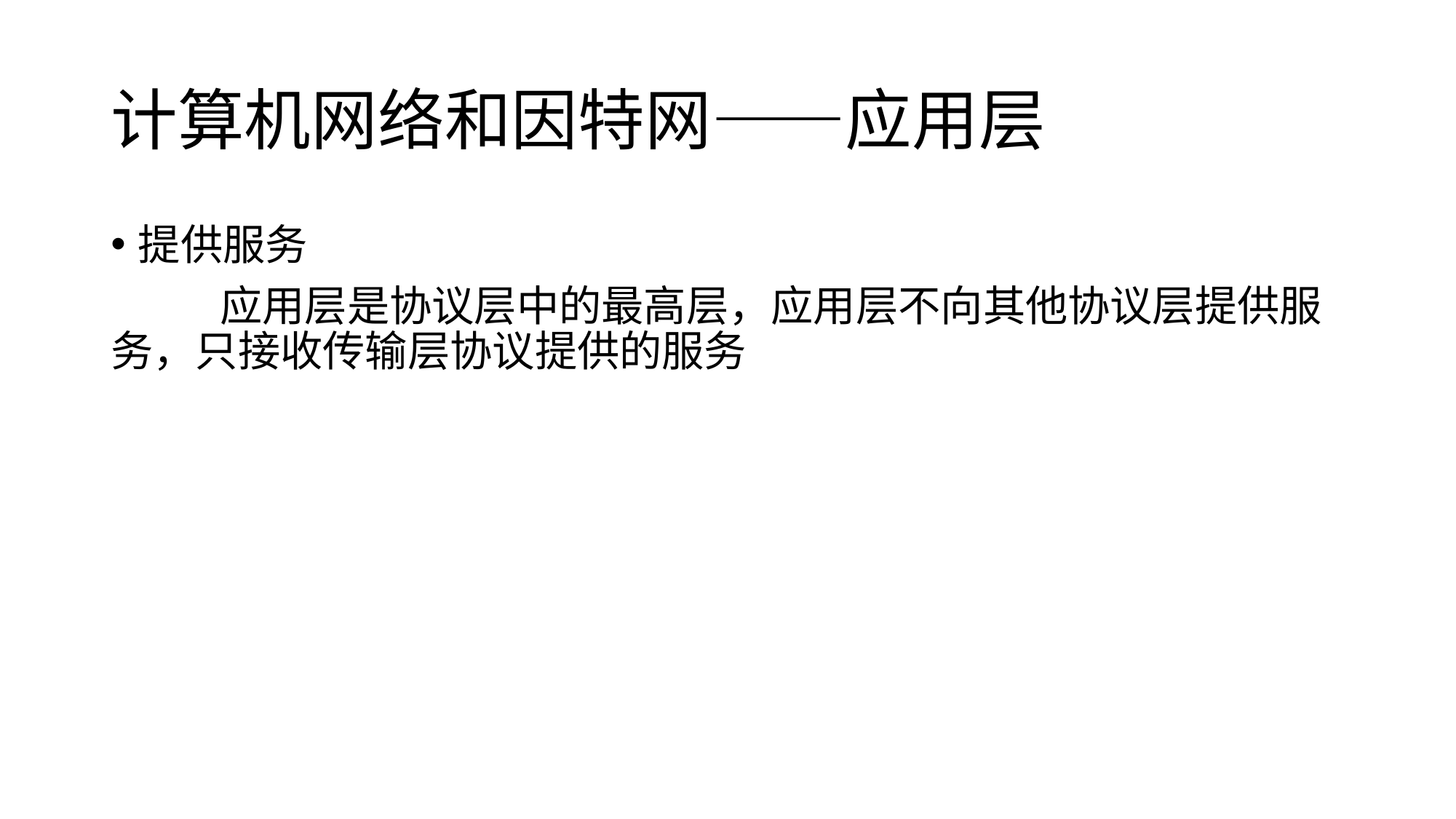

# 计算机网络和因特网——应用层
提供服务
	应用层是协议层中的最高层，应用层不向其他协议层提供服务，只接收传输层协议提供的服务